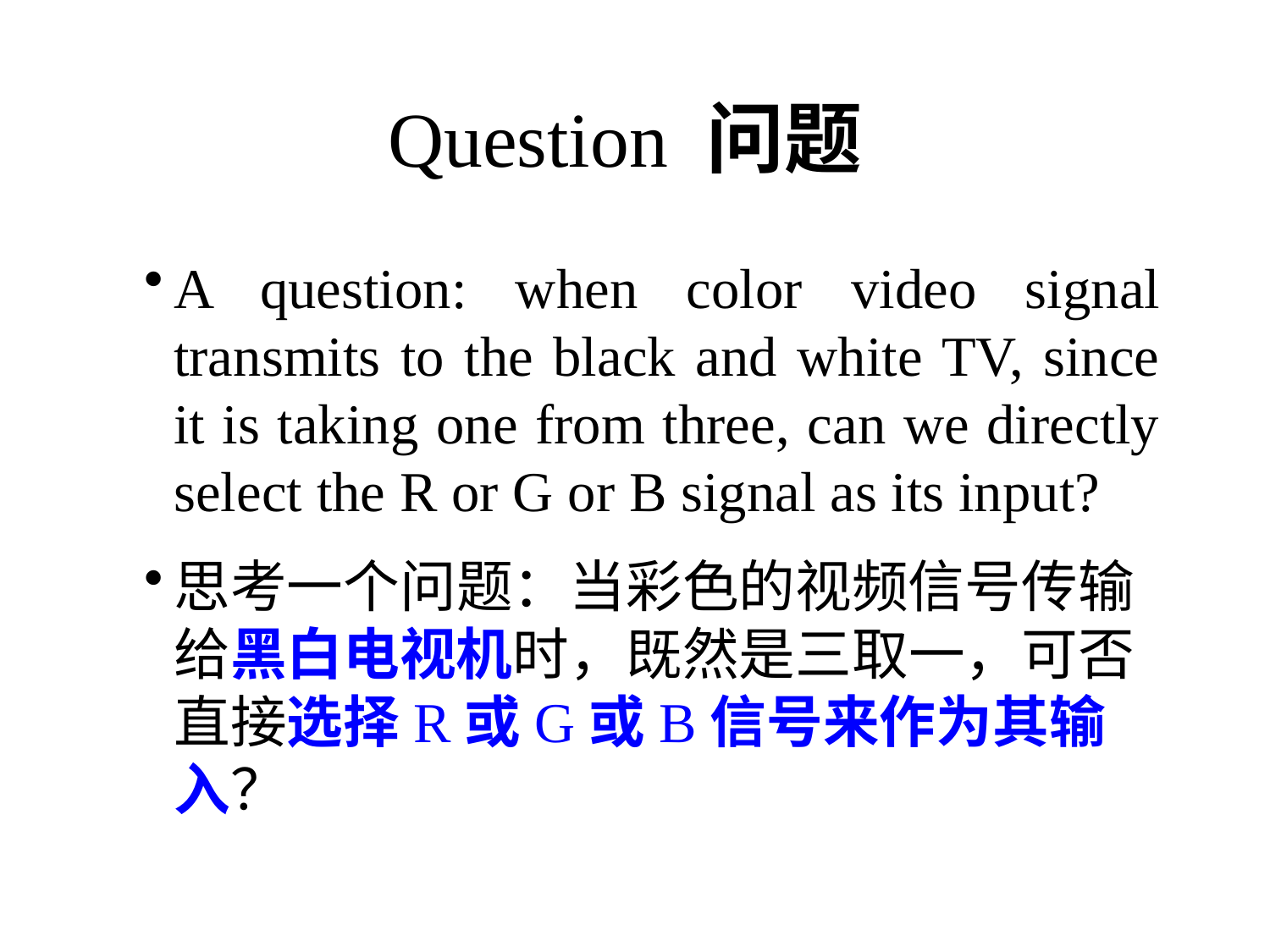

# Question 问题
A question: when color video signal transmits to the black and white TV, since it is taking one from three, can we directly select the R or G or B signal as its input?
思考一个问题：当彩色的视频信号传输给黑白电视机时，既然是三取一，可否直接选择R或G或B信号来作为其输入？